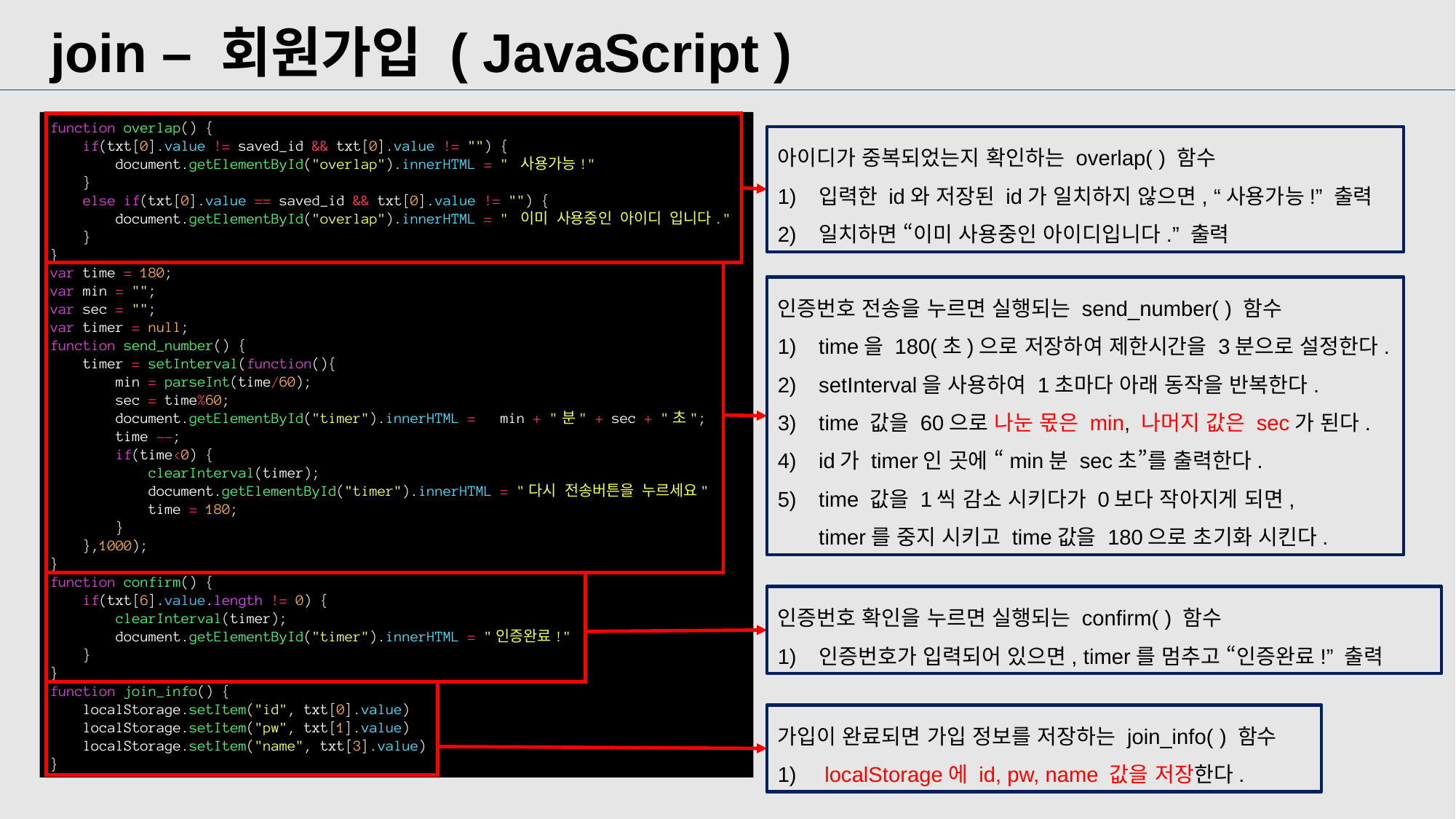

join – 회원가입 ( JavaScript )
function overlap() {
    if(txt[0].value != saved_id && txt[0].value != "") {
        document.getElementById("overlap").innerHTML = " 사용가능!"
    }
    else if(txt[0].value == saved_id && txt[0].value != "") {
        document.getElementById("overlap").innerHTML = " 이미 사용중인 아이디 입니다."
    }
}
var time = 180;
var min = "";
var sec = "";
var timer = null;
function send_number() {
    timer = setInterval(function(){
        min = parseInt(time/60);
        sec = time%60;
        document.getElementById("timer").innerHTML =   min + "분" + sec + "초";
        time --;
        if(time<0) {
            clearInterval(timer);
            document.getElementById("timer").innerHTML = "다시 전송버튼을 누르세요"
            time = 180;
        }
    },1000);
}
function confirm() {
    if(txt[6].value.length != 0) {
        clearInterval(timer);
        document.getElementById("timer").innerHTML = "인증완료!"
    }
}
function join_info() {
    localStorage.setItem("id", txt[0].value)
    localStorage.setItem("pw", txt[1].value)
    localStorage.setItem("name", txt[3].value)
}

아이디가 중복되었는지 확인하는 overlap( ) 함수
입력한 id와 저장된 id가 일치하지 않으면, “사용가능!” 출력
일치하면 “이미 사용중인 아이디입니다.” 출력

인증번호 전송을 누르면 실행되는 send_number( ) 함수
time을 180(초)으로 저장하여 제한시간을 3분으로 설정한다.
setInterval을 사용하여 1초마다 아래 동작을 반복한다.
time 값을 60으로 나눈 몫은 min, 나머지 값은 sec가 된다.
id가 timer인 곳에 “min분 sec초”를 출력한다.
time 값을 1씩 감소 시키다가 0보다 작아지게 되면,           timer를 중지 시키고 time값을 180으로 초기화 시킨다.

인증번호 확인을 누르면 실행되는 confirm( ) 함수
인증번호가 입력되어 있으면, timer를 멈추고 “인증완료!” 출력

가입이 완료되면 가입 정보를 저장하는 join_info( ) 함수
 localStorage에 id, pw, name 값을 저장한다.